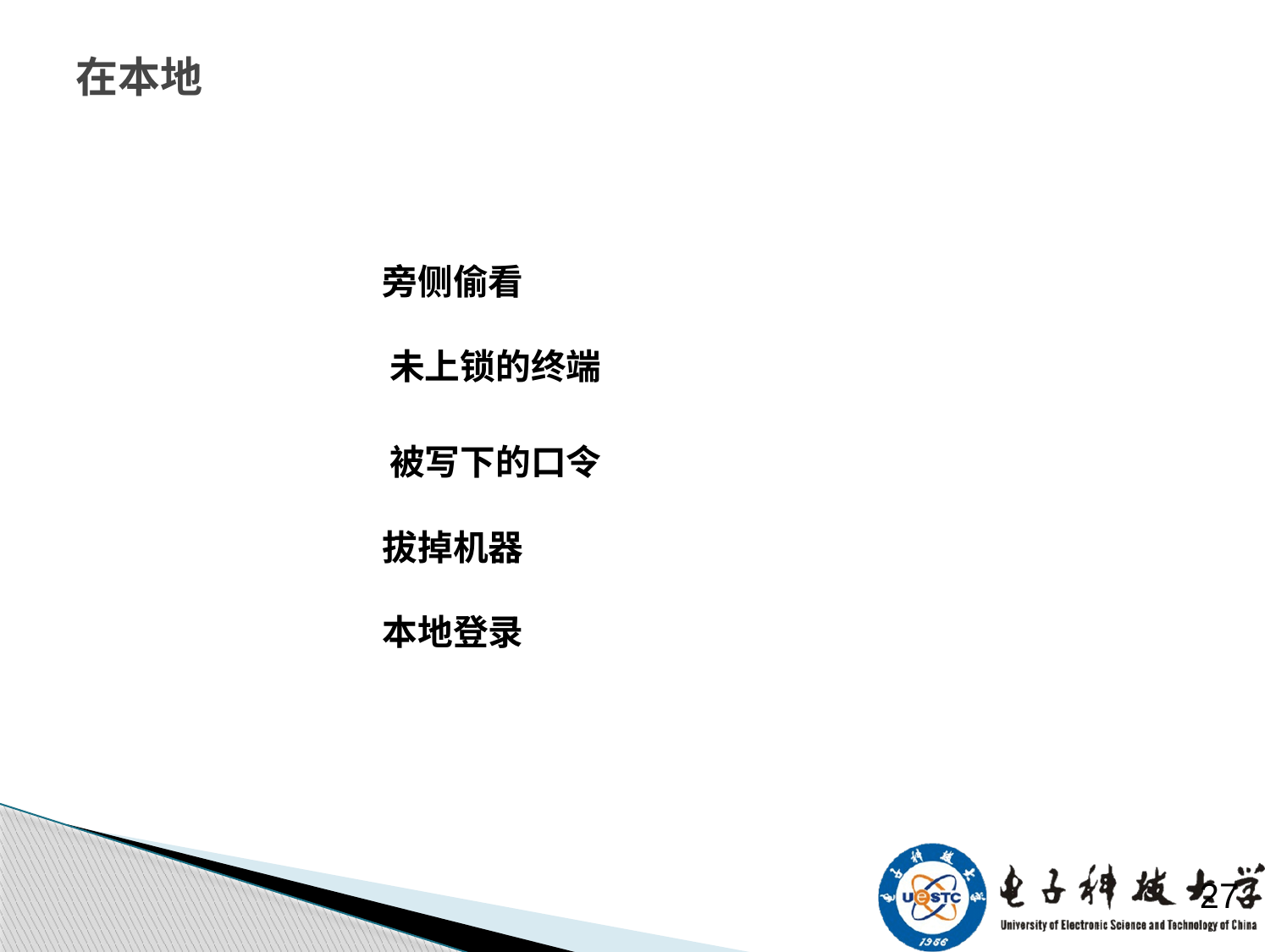

在本地
旁侧偷看
未上锁的终端
被写下的口令
拔掉机器
本地登录
27